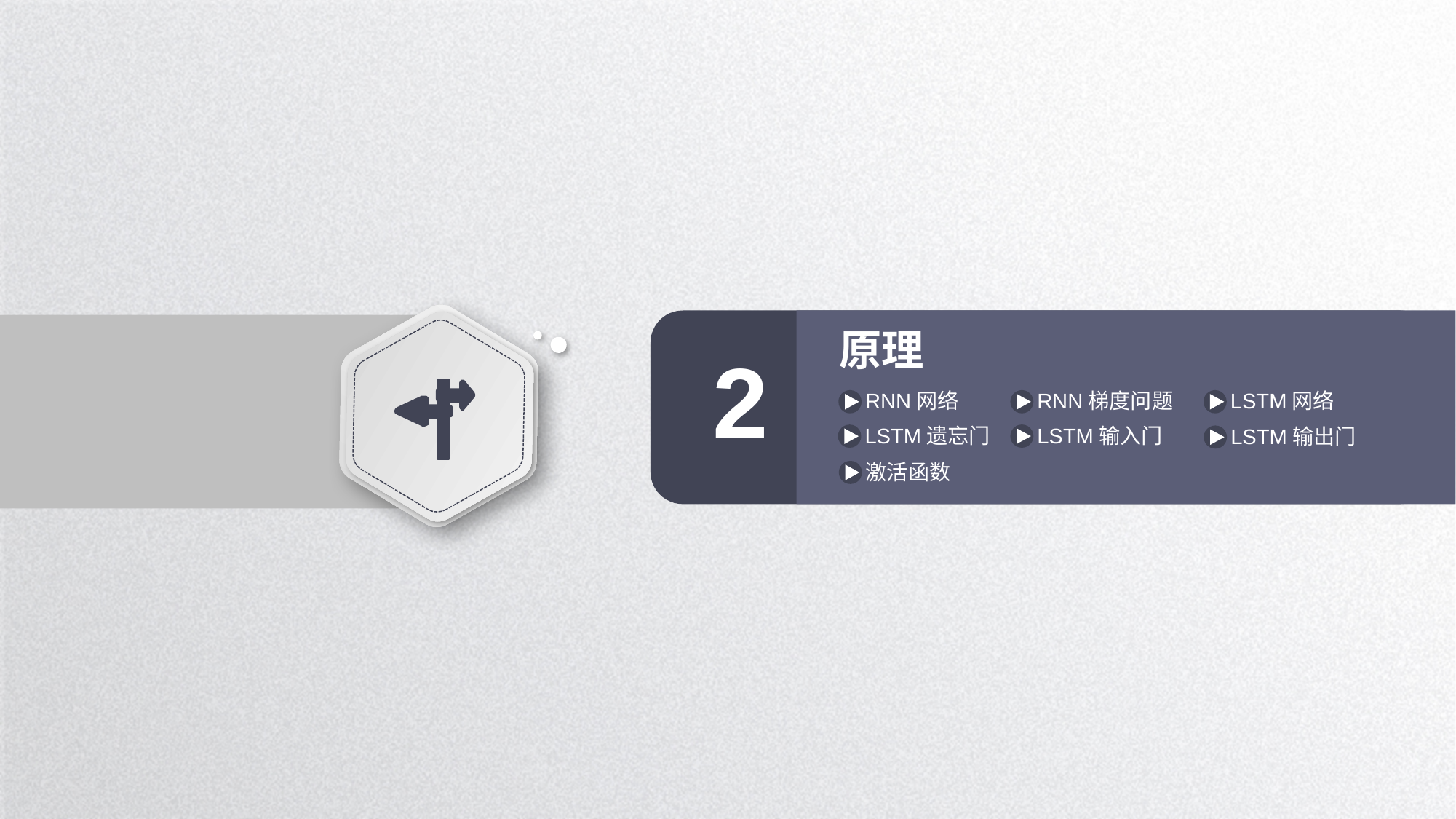

原理

2

RNN网络

RNN梯度问题

LSTM网络

LSTM输入门

LSTM遗忘门

LSTM输出门

激活函数